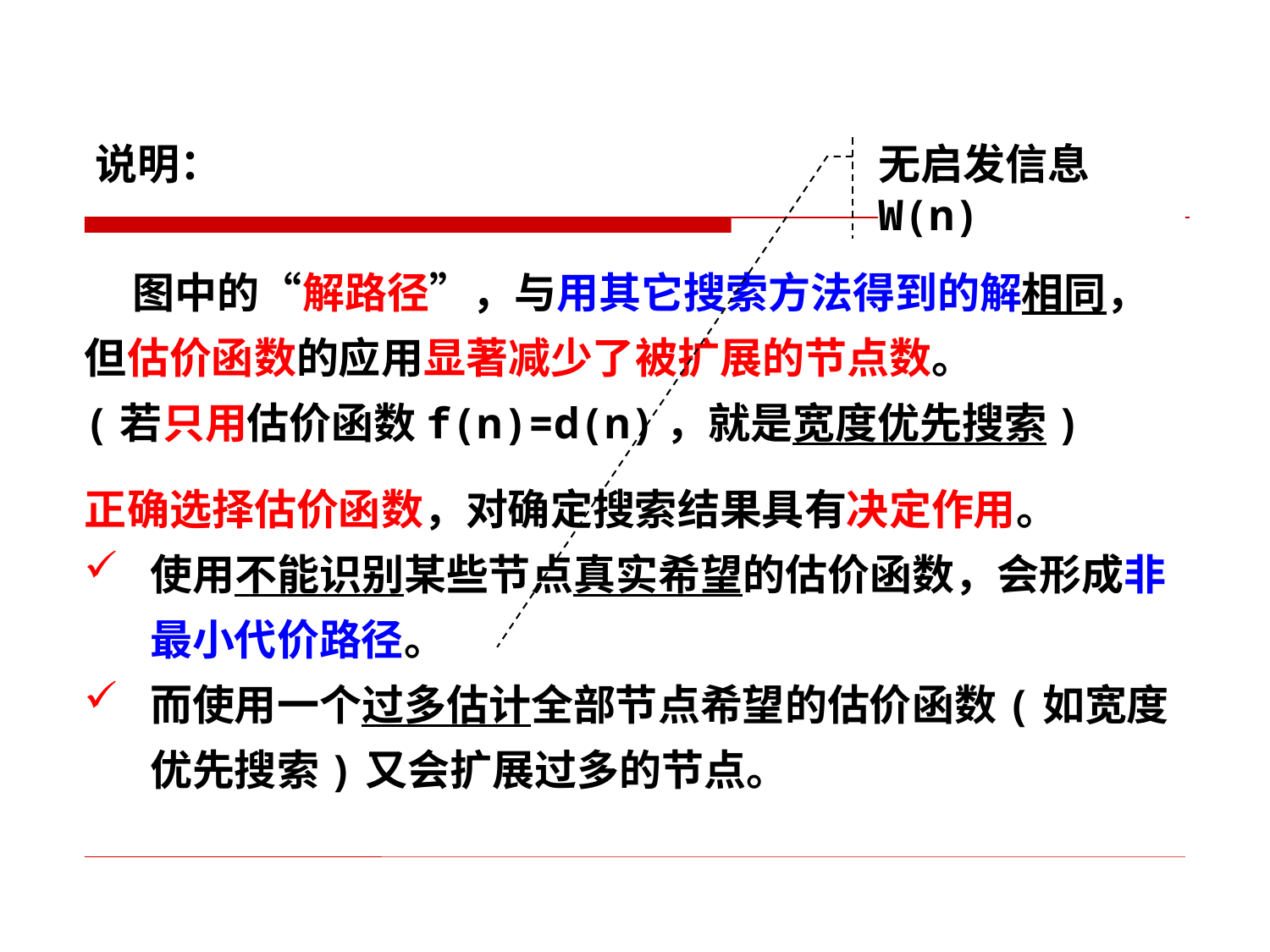

说明：
无启发信息W(n)
    图中的“解路径”，与用其它搜索方法得到的解相同，
但估价函数的应用显著减少了被扩展的节点数。
(若只用估价函数f(n)=d(n)，就是宽度优先搜索)
正确选择估价函数，对确定搜索结果具有决定作用。
使用不能识别某些节点真实希望的估价函数，会形成非最小代价路径。
而使用一个过多估计全部节点希望的估价函数(如宽度优先搜索)又会扩展过多的节点。